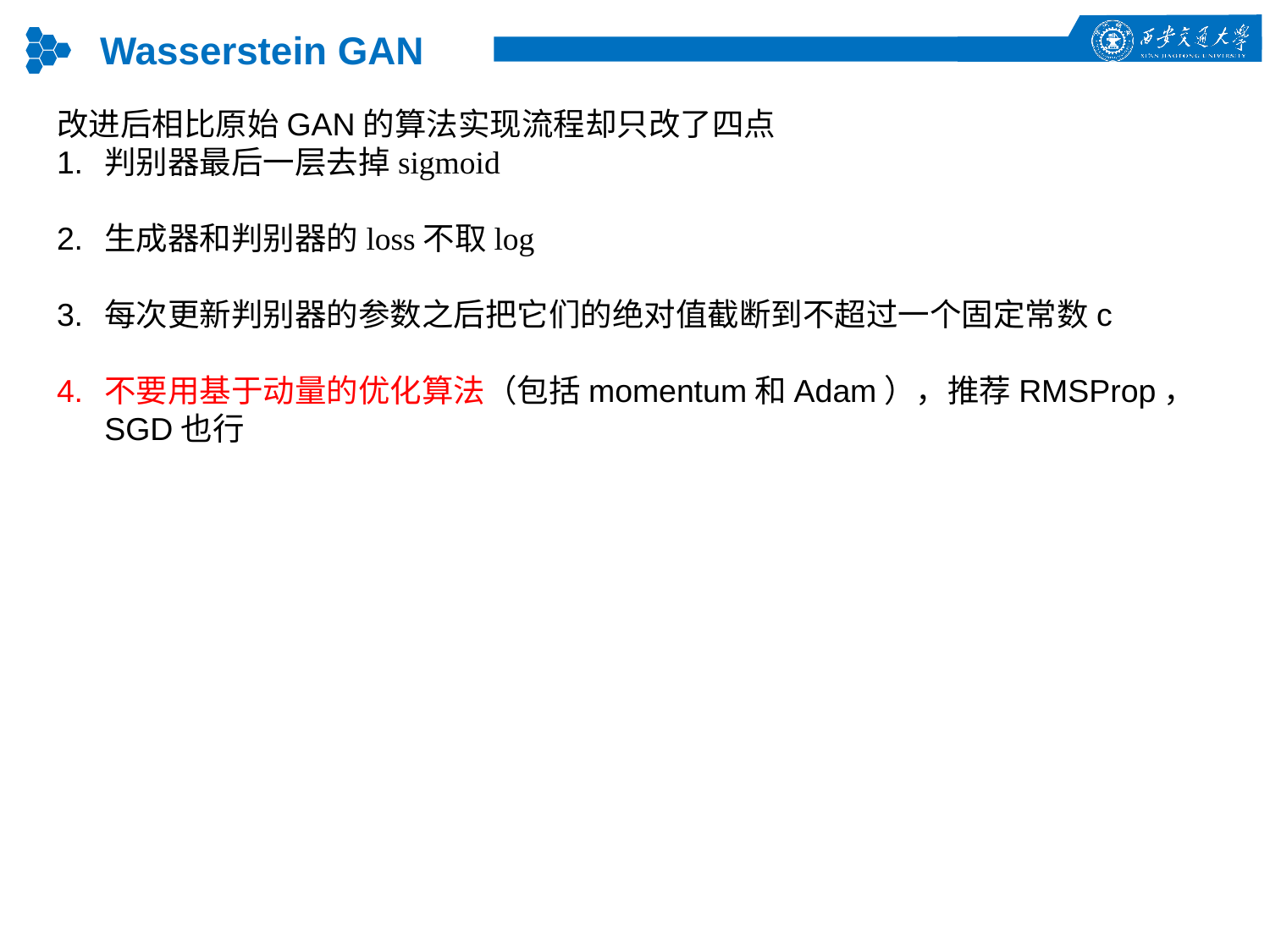

Wasserstein GAN

改进后相比原始GAN的算法实现流程却只改了四点
判别器最后一层去掉sigmoid

生成器和判别器的loss不取log

每次更新判别器的参数之后把它们的绝对值截断到不超过一个固定常数c

不要用基于动量的优化算法（包括momentum和Adam），推荐RMSProp，SGD也行